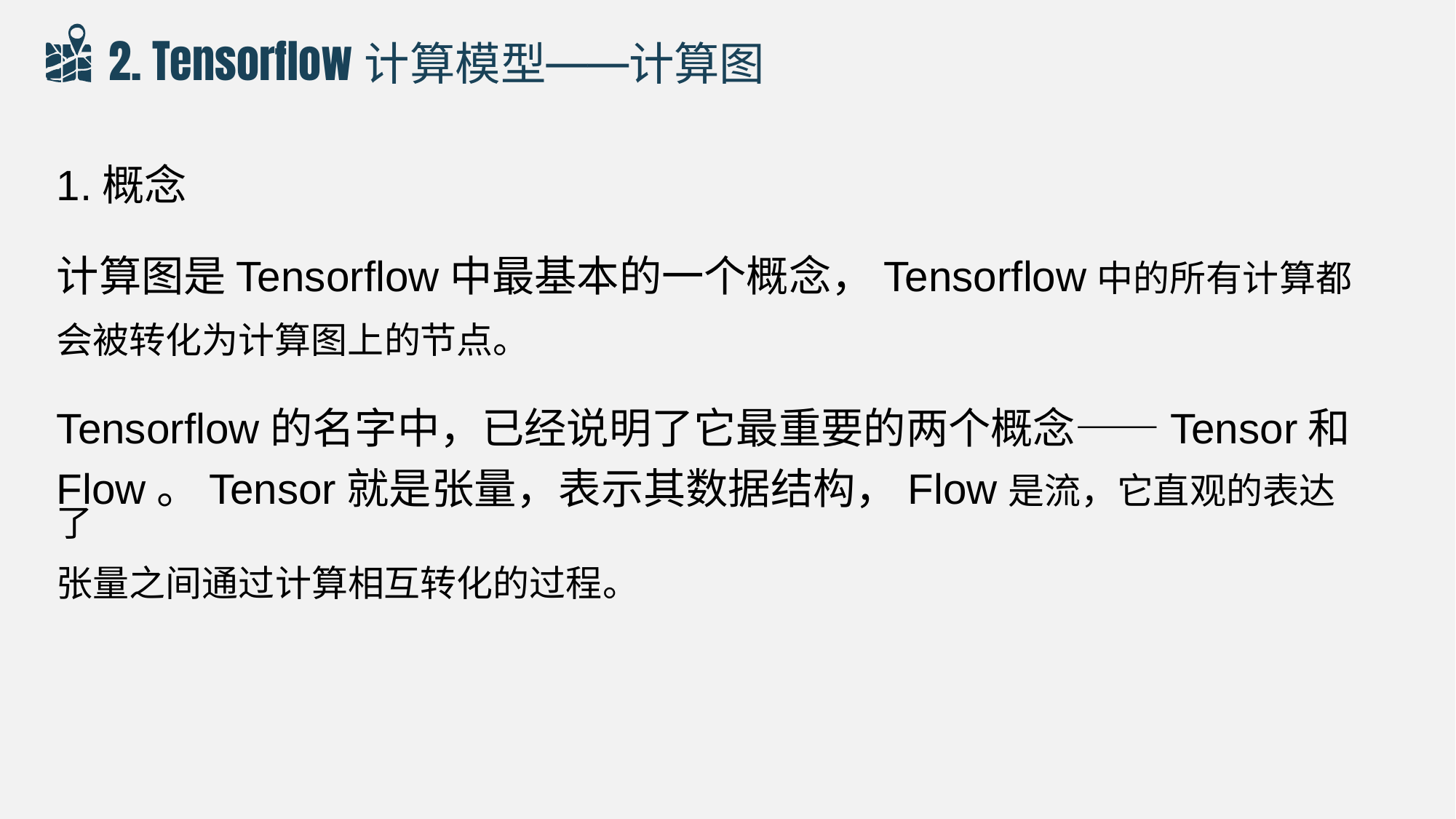

2. Tensorflow计算模型——计算图
1.概念

计算图是Tensorflow中最基本的一个概念，Tensorflow中的所有计算都

会被转化为计算图上的节点。

Tensorflow的名字中，已经说明了它最重要的两个概念——Tensor和

Flow。Tensor就是张量，表示其数据结构，Flow是流，它直观的表达了

张量之间通过计算相互转化的过程。